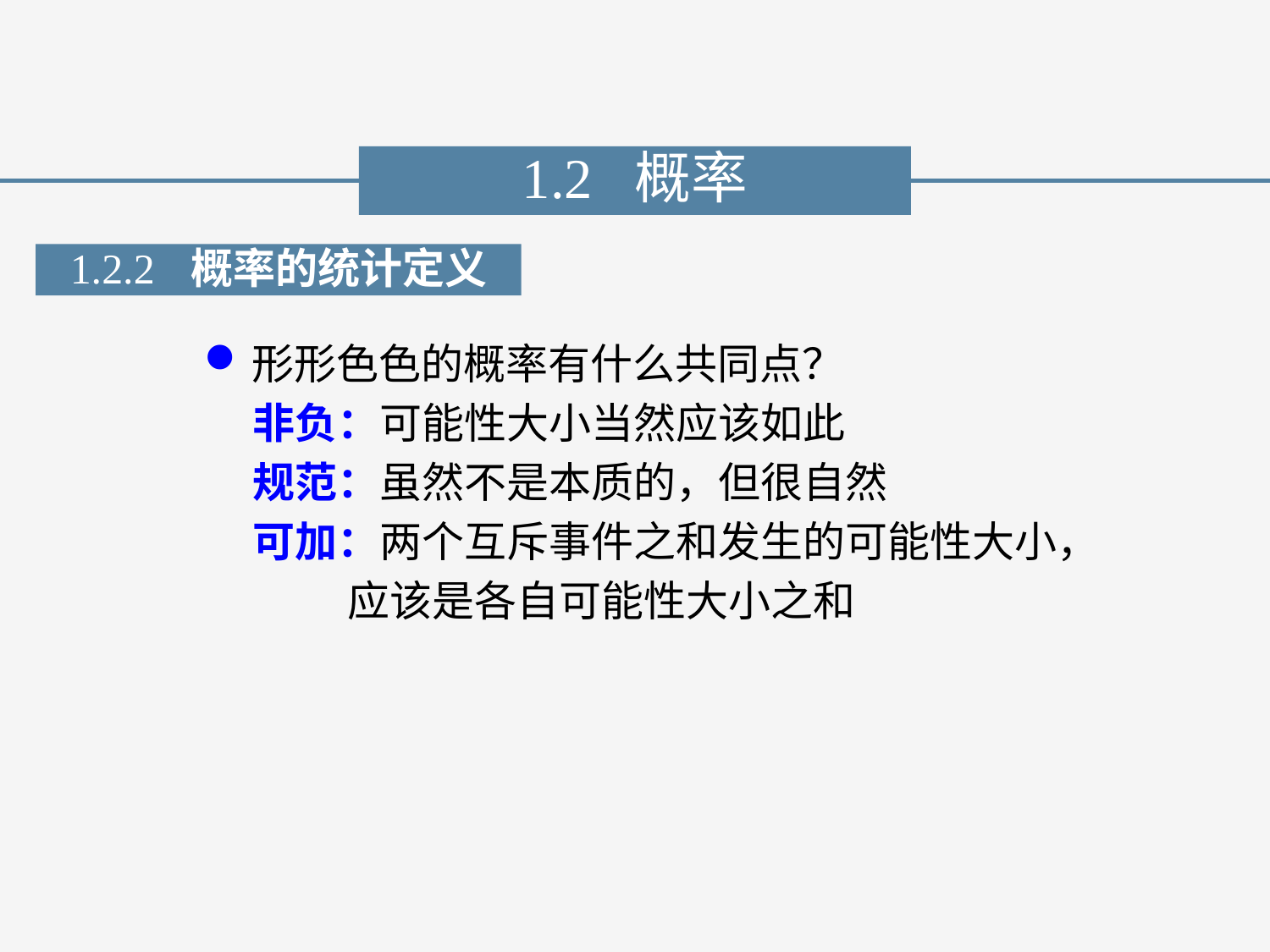

1.2  概率
1.2.2 概率的统计定义
形形色色的概率有什么共同点？
    非负：可能性大小当然应该如此
    规范：虽然不是本质的，但很自然
    可加：两个互斥事件之和发生的可能性大小，
              应该是各自可能性大小之和